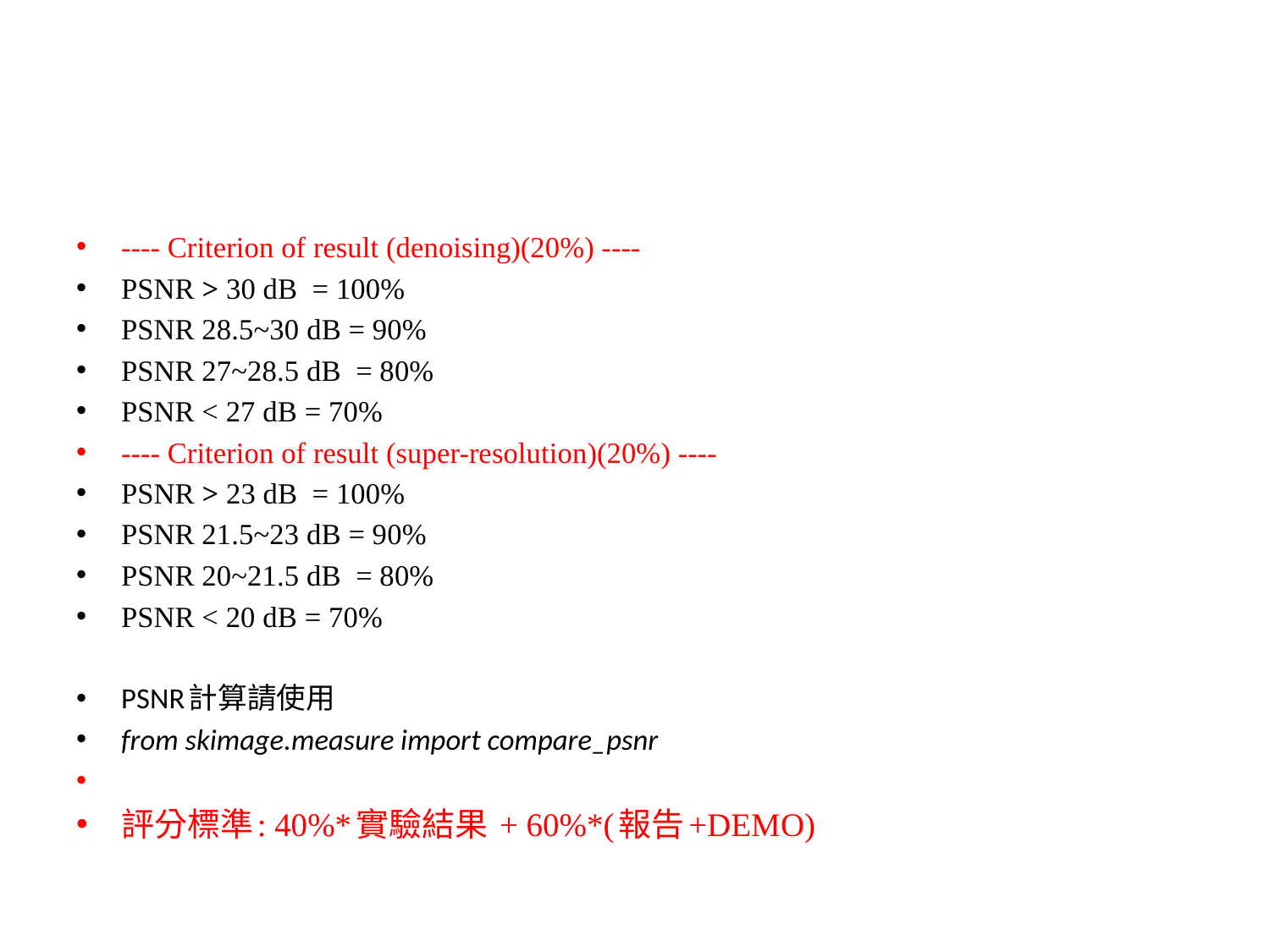

#
---- Criterion of result (denoising)(20%) ----
PSNR > 30 dB  = 100%
PSNR 28.5~30 dB = 90%
PSNR 27~28.5 dB  = 80%
PSNR < 27 dB = 70%
---- Criterion of result (super-resolution)(20%) ----
PSNR > 23 dB  = 100%
PSNR 21.5~23 dB = 90%
PSNR 20~21.5 dB  = 80%
PSNR < 20 dB = 70%

PSNR計算請使用
from skimage.measure import compare_psnr

評分標準: 40%*實驗結果 + 60%*(報告+DEMO)